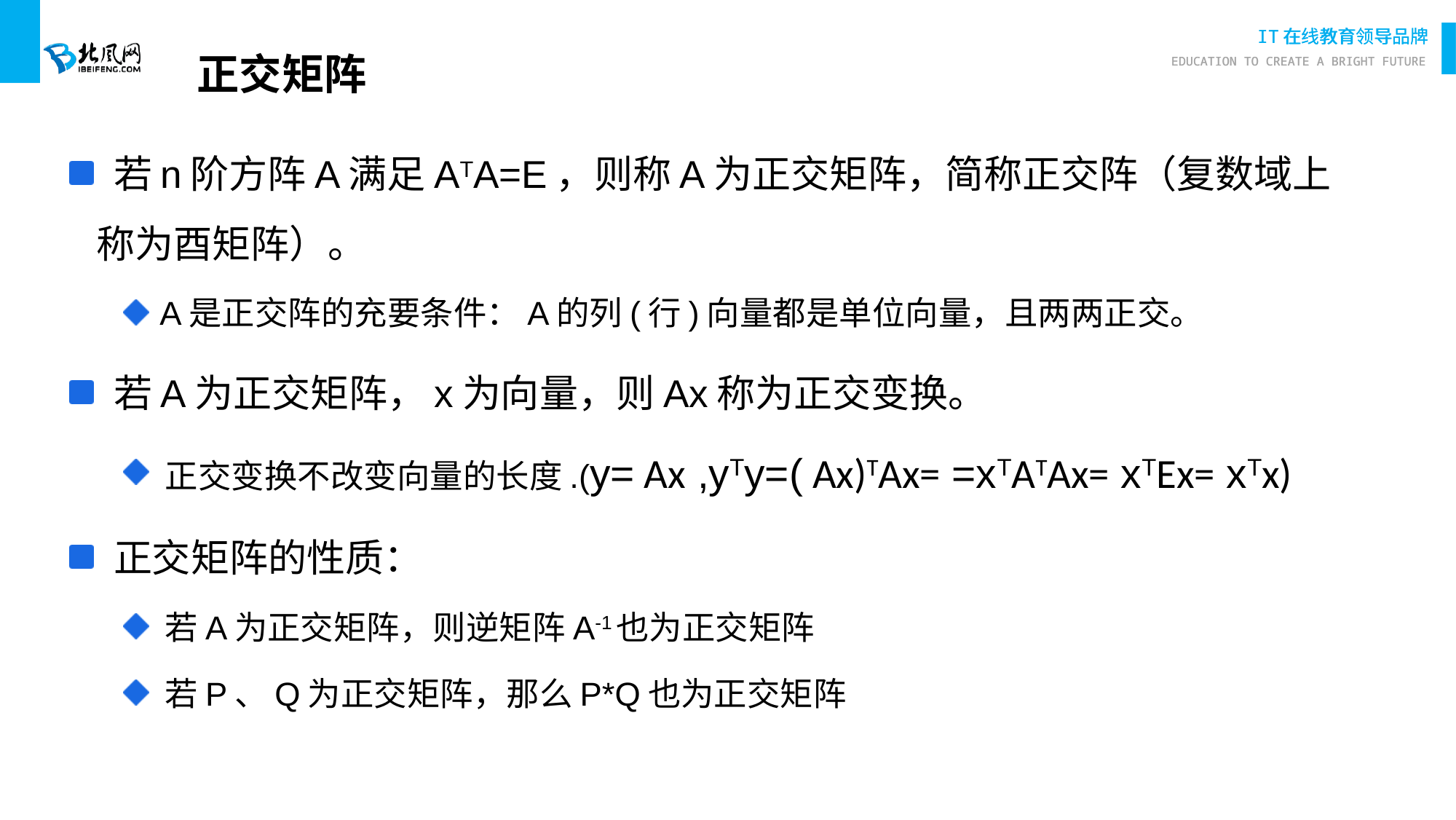

# 正交矩阵
 若n阶方阵A满足ATA=E，则称A为正交矩阵，简称正交阵（复数域上称为酉矩阵）。
 A是正交阵的充要条件：A的列(行)向量都是单位向量，且两两正交。
 若A为正交矩阵，x为向量，则Ax称为正交变换。
 正交变换不改变向量的长度.(y= Ax ,yTy=( Ax)TAx= =xTATAx= xTEx= xTx)
 正交矩阵的性质：
 若A为正交矩阵，则逆矩阵A-1也为正交矩阵
 若P、Q为正交矩阵，那么P*Q也为正交矩阵